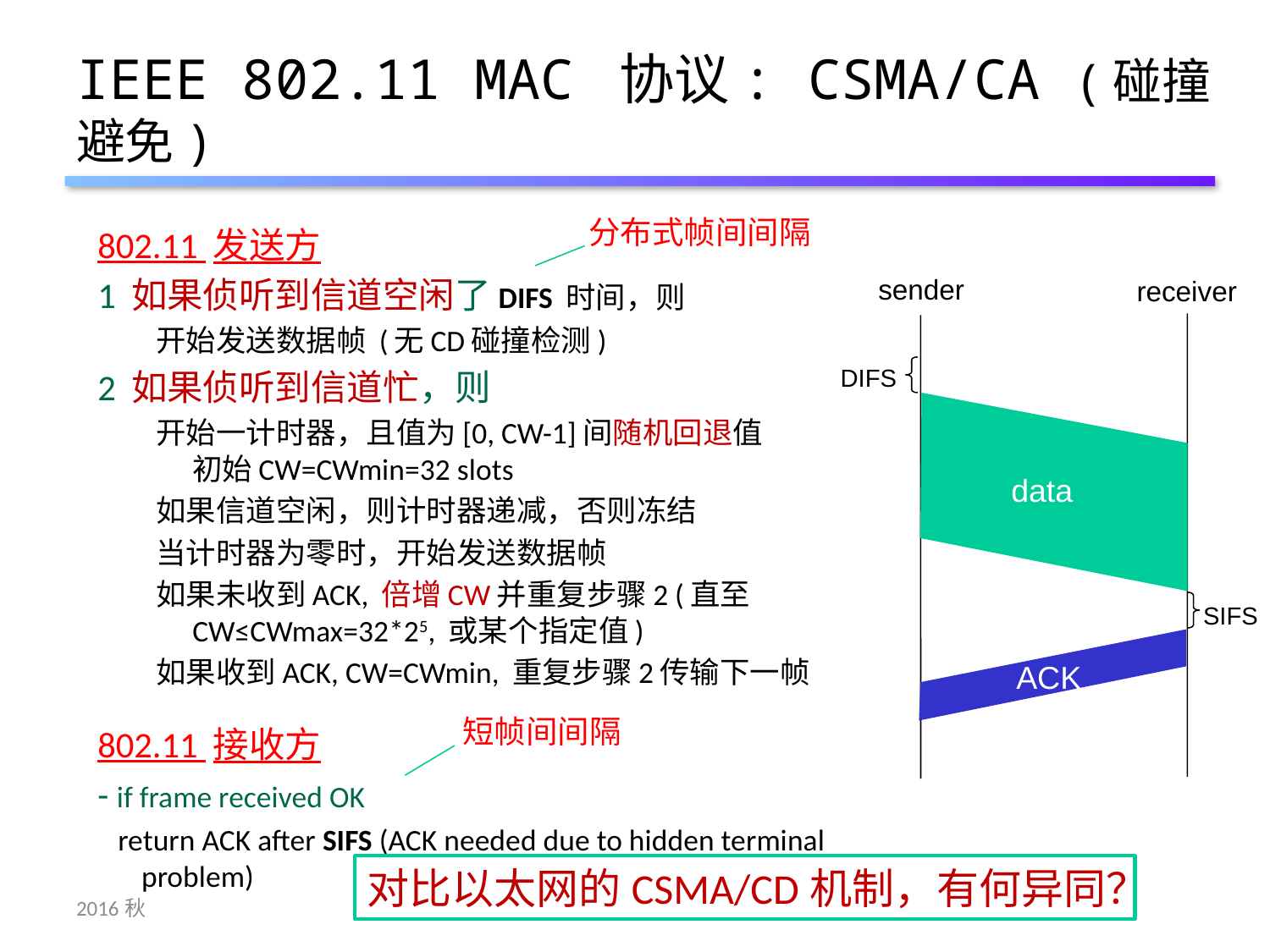

# IEEE 802.11 MAC 协议: CSMA/CA (碰撞避免)
分布式帧间间隔
802.11 发送方
1 如果侦听到信道空闲了DIFS 时间，则
开始发送数据帧 (无CD碰撞检测)
2 如果侦听到信道忙，则
开始一计时器，且值为[0, CW-1]间随机回退值
初始CW=CWmin=32 slots
如果信道空闲，则计时器递减，否则冻结
当计时器为零时，开始发送数据帧
如果未收到ACK, 倍增CW并重复步骤2 (直至CW≤CWmax=32*25, 或某个指定值)
如果收到ACK, CW=CWmin, 重复步骤2传输下一帧

802.11 接收方
- if frame received OK
   return ACK after SIFS (ACK needed due to hidden terminal problem)
sender
receiver

DIFS

data

SIFS

ACK
短帧间间隔
对比以太网的CSMA/CD机制，有何异同？
2016秋
100